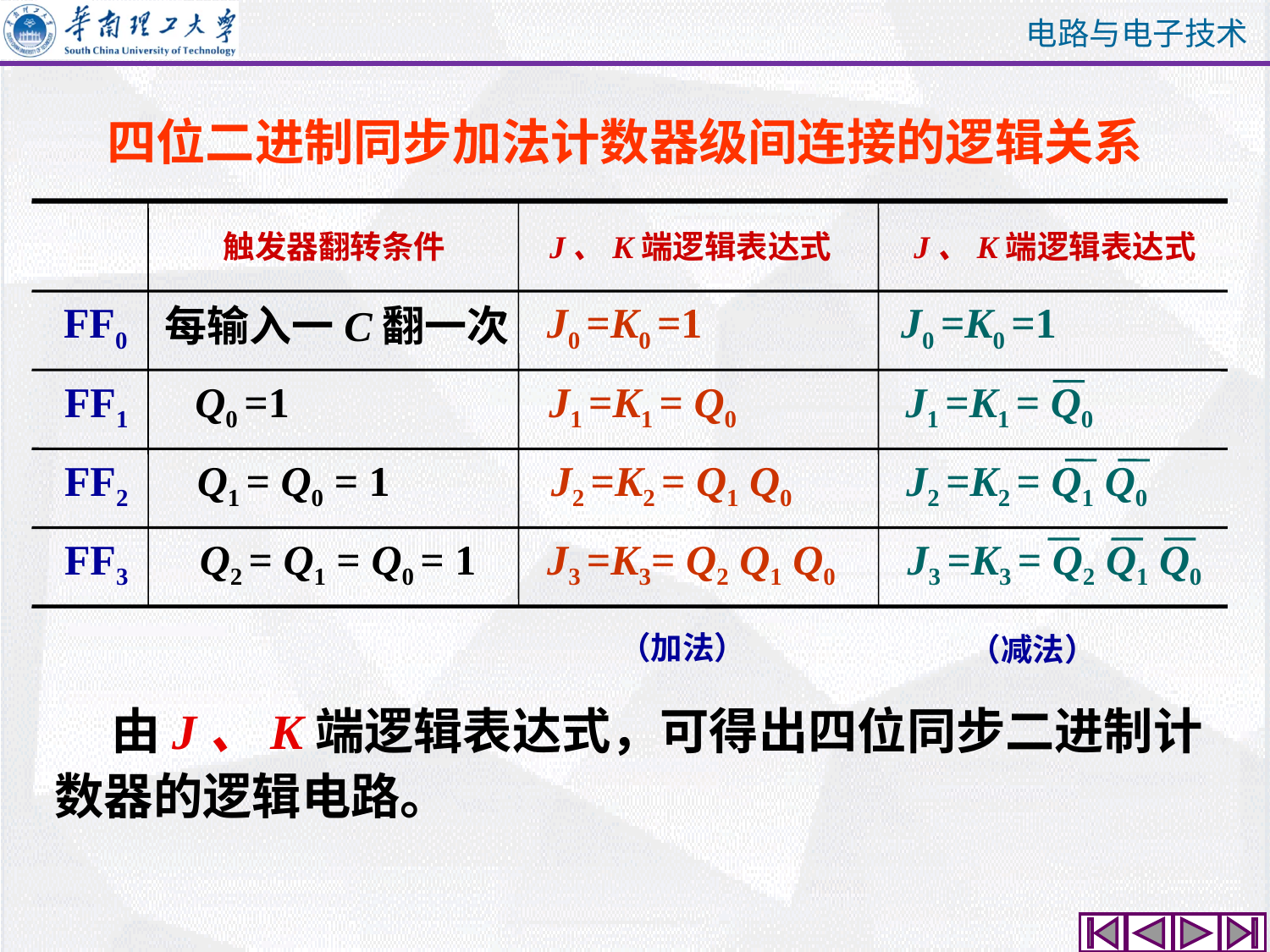

# 四位二进制同步加法计数器级间连接的逻辑关系

   触发器翻转条件
         J、K端逻辑表达式
J、K端逻辑表达式
J0 =K0 =1
J1 =K1 = Q0

J2 =K2 = Q1 Q0

J3 =K3 = Q2 Q1 Q0

每输入一C翻一次
J0 =K0 =1
FF0
FF1
Q0 =1
J1 =K1 = Q0
FF2
Q1 = Q0 = 1
J2 =K2 = Q1 Q0
FF3
Q2 = Q1 = Q0 = 1
J3 =K3= Q2 Q1 Q0
（加法）
（减法）
    由J、K端逻辑表达式，可得出四位同步二进制计数器的逻辑电路。